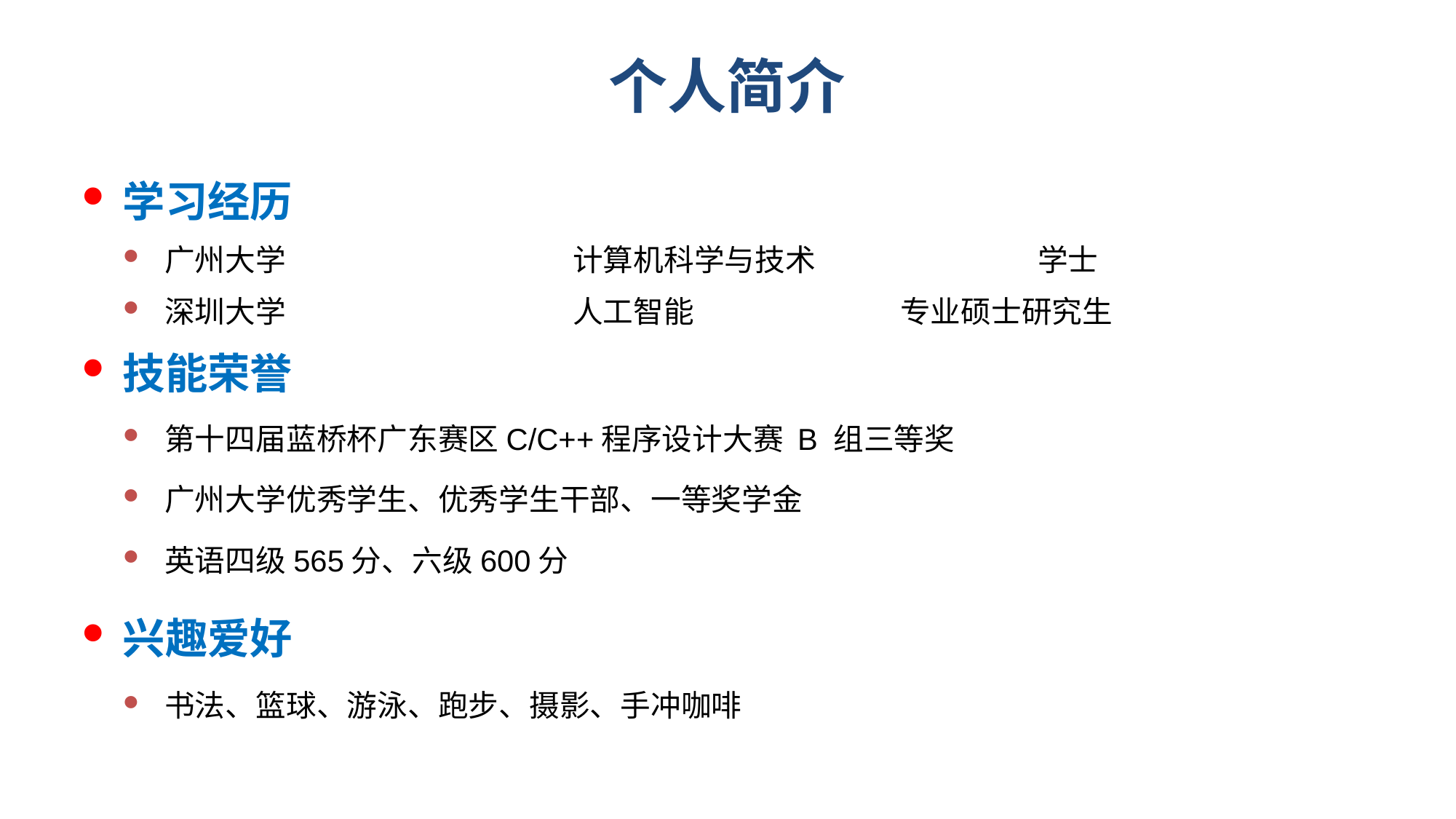

# 个人简介
学习经历
广州大学 		            计算机科学与技术 		学士
深圳大学 		            人工智能 		            专业硕士研究生
技能荣誉
第十四届蓝桥杯广东赛区C/C++程序设计大赛 B 组三等奖
广州大学优秀学生、优秀学生干部、一等奖学金
英语四级565分、六级600分
兴趣爱好
书法、篮球、游泳、跑步、摄影、手冲咖啡